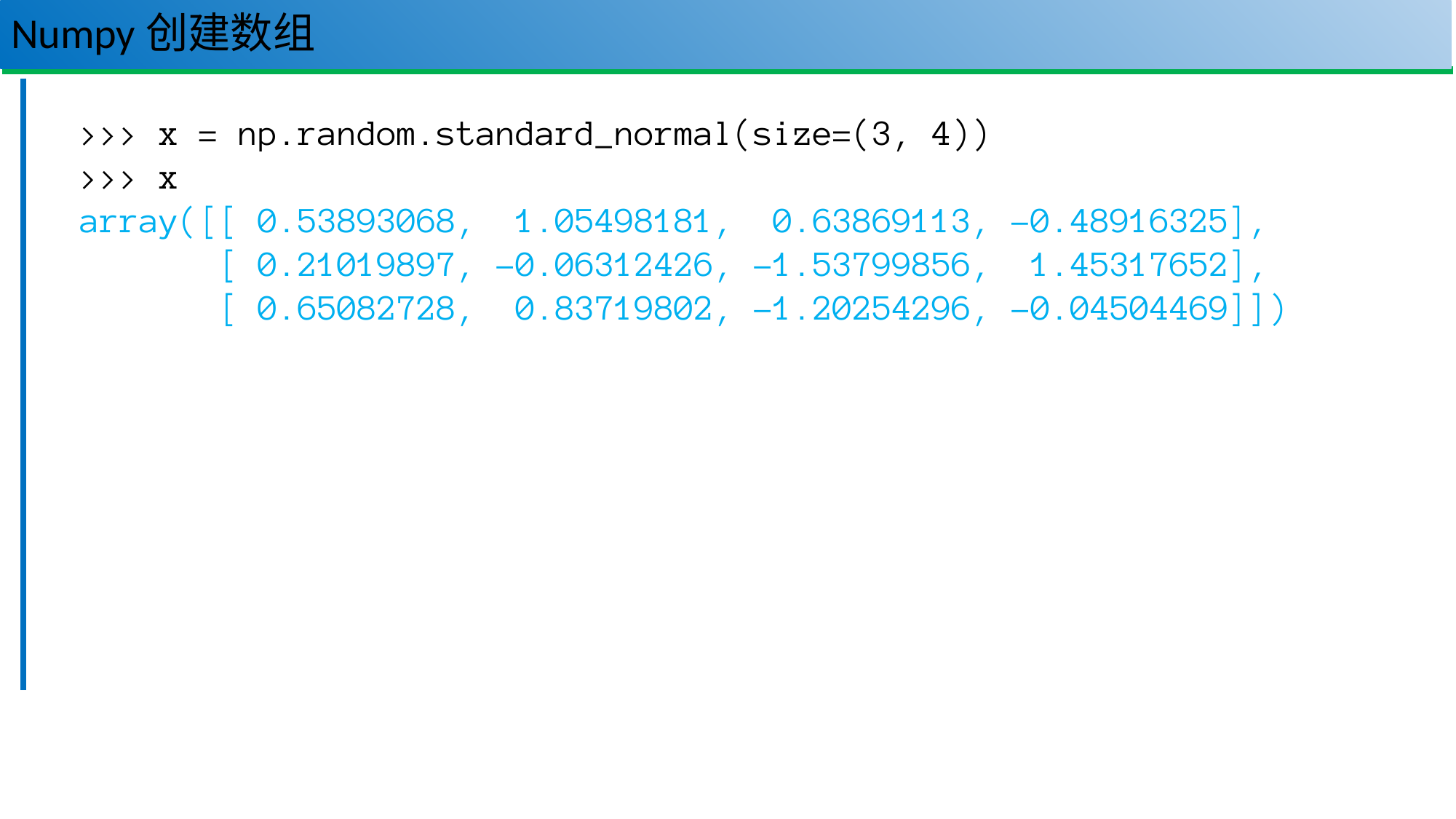

# Numpy创建数组
39
>>> x = np.random.standard_normal(size=(3, 4))
>>> x
array([[ 0.53893068,  1.05498181,  0.63869113, -0.48916325],
       [ 0.21019897, -0.06312426, -1.53799856,  1.45317652],
       [ 0.65082728,  0.83719802, -1.20254296, -0.04504469]])